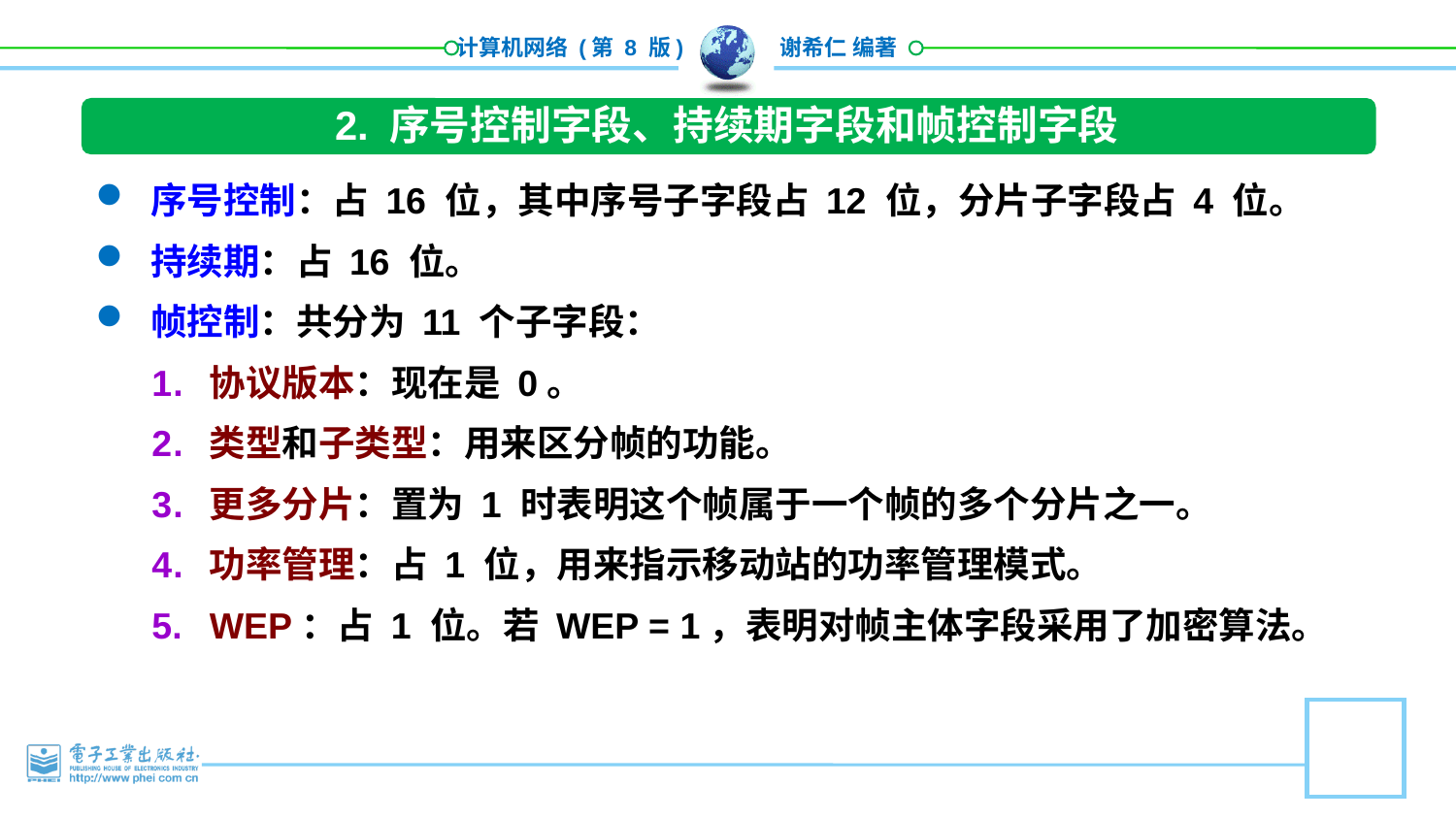

2. 序号控制字段、持续期字段和帧控制字段

序号控制：占 16 位，其中序号子字段占 12 位，分片子字段占 4 位。
持续期：占 16 位。
帧控制：共分为 11 个子字段：
协议版本：现在是 0。
类型和子类型：用来区分帧的功能。
更多分片：置为 1 时表明这个帧属于一个帧的多个分片之一。
功率管理：占 1 位，用来指示移动站的功率管理模式。
WEP：占 1 位。若 WEP = 1，表明对帧主体字段采用了加密算法。